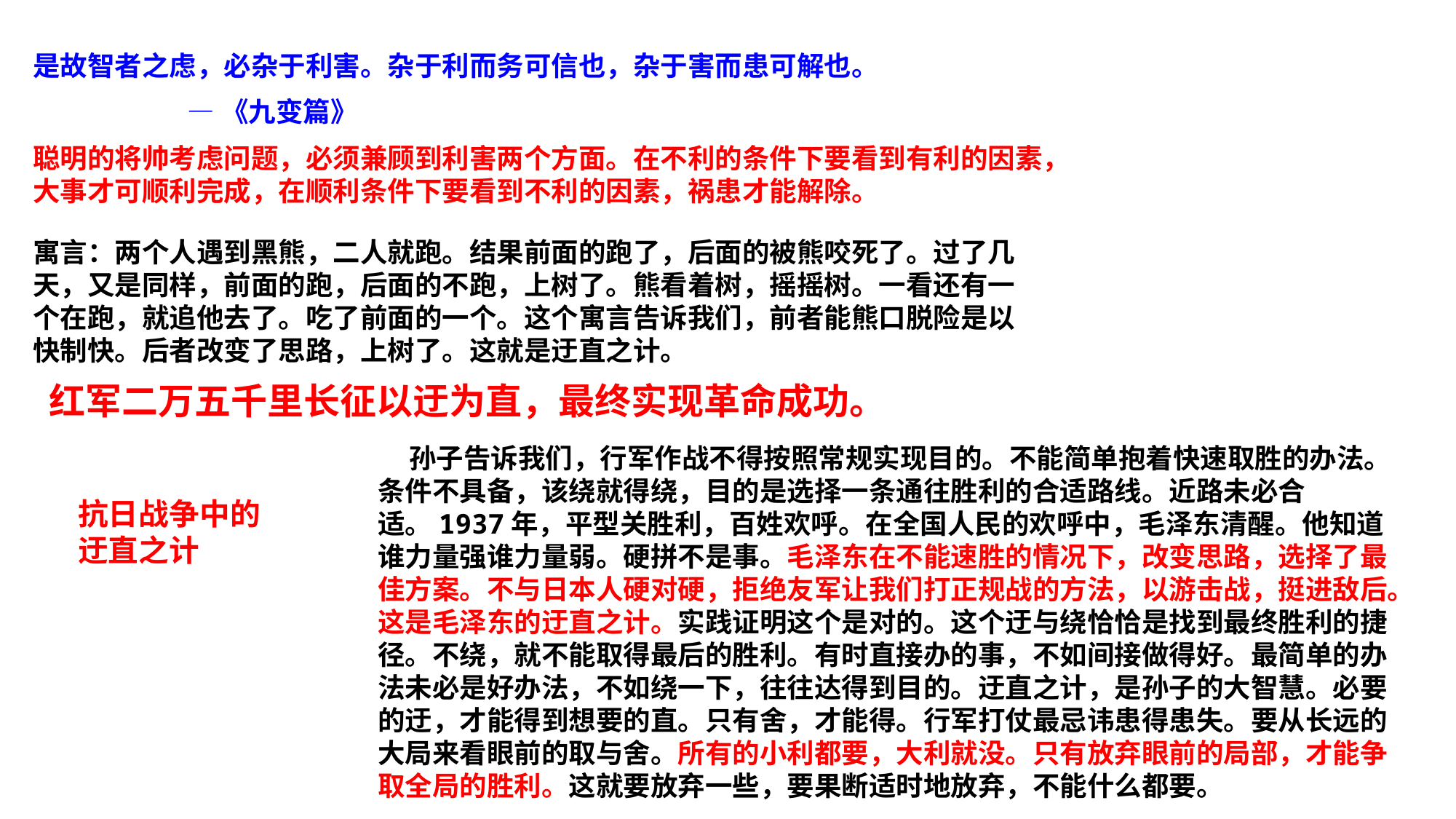

是故智者之虑，必杂于利害。杂于利而务可信也，杂于害而患可解也。
                         —《九变篇》
聪明的将帅考虑问题，必须兼顾到利害两个方面。在不利的条件下要看到有利的因素，大事才可顺利完成，在顺利条件下要看到不利的因素，祸患才能解除。
寓言：两个人遇到黑熊，二人就跑。结果前面的跑了，后面的被熊咬死了。过了几天，又是同样，前面的跑，后面的不跑，上树了。熊看着树，摇摇树。一看还有一个在跑，就追他去了。吃了前面的一个。这个寓言告诉我们，前者能熊口脱险是以快制快。后者改变了思路，上树了。这就是迂直之计。
红军二万五千里长征以迂为直，最终实现革命成功。
    孙子告诉我们，行军作战不得按照常规实现目的。不能简单抱着快速取胜的办法。条件不具备，该绕就得绕，目的是选择一条通往胜利的合适路线。近路未必合适。1937年，平型关胜利，百姓欢呼。在全国人民的欢呼中，毛泽东清醒。他知道谁力量强谁力量弱。硬拼不是事。毛泽东在不能速胜的情况下，改变思路，选择了最佳方案。不与日本人硬对硬，拒绝友军让我们打正规战的方法，以游击战，挺进敌后。这是毛泽东的迂直之计。实践证明这个是对的。这个迂与绕恰恰是找到最终胜利的捷径。不绕，就不能取得最后的胜利。有时直接办的事，不如间接做得好。最简单的办法未必是好办法，不如绕一下，往往达得到目的。迂直之计，是孙子的大智慧。必要的迂，才能得到想要的直。只有舍，才能得。行军打仗最忌讳患得患失。要从长远的大局来看眼前的取与舍。所有的小利都要，大利就没。只有放弃眼前的局部，才能争取全局的胜利。这就要放弃一些，要果断适时地放弃，不能什么都要。
抗日战争中的迂直之计